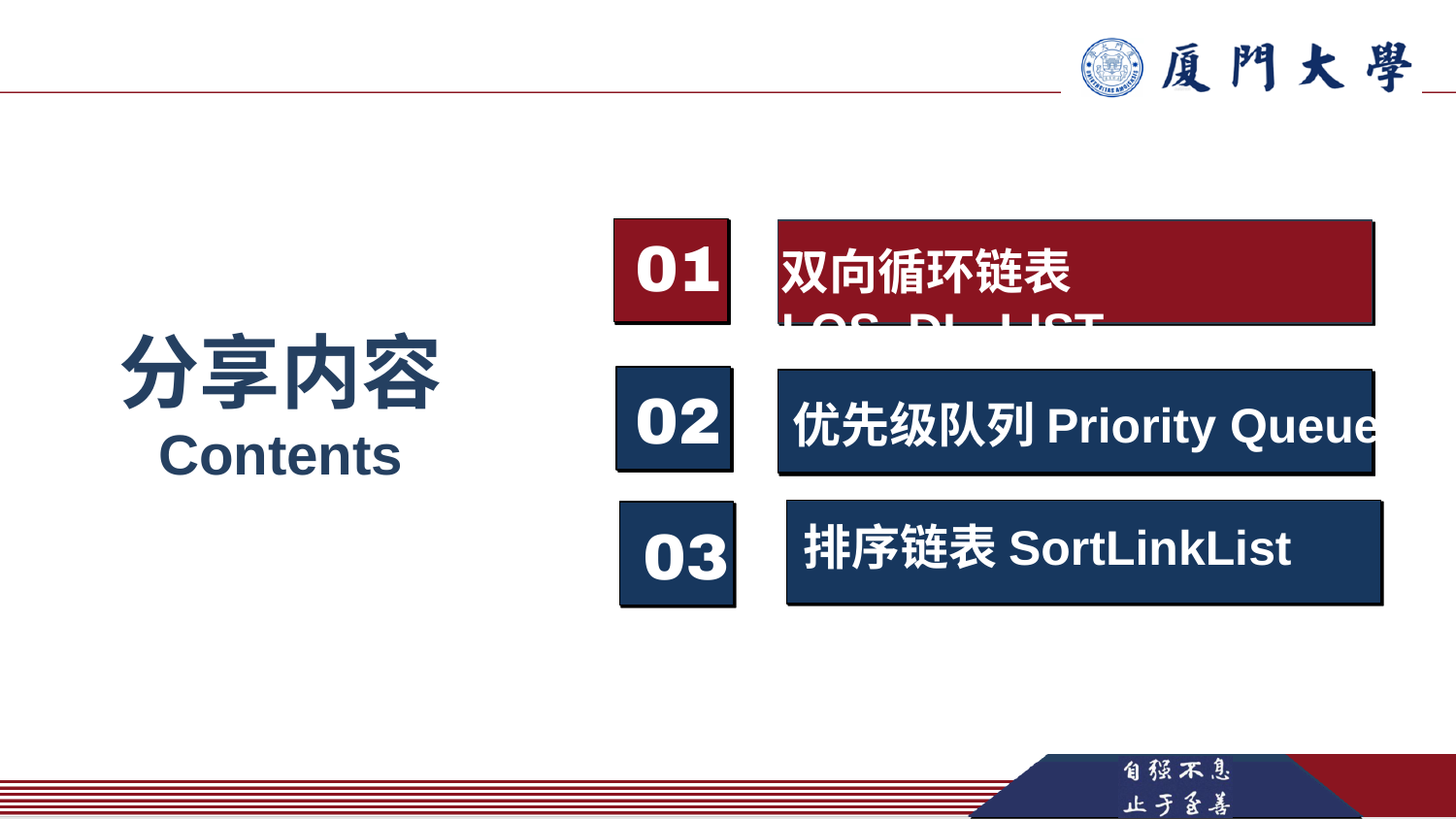

01

双向循环链表LOS_DL_LIST
分享内容
Contents

02
优先级队列Priority Queue

03
排序链表SortLinkList